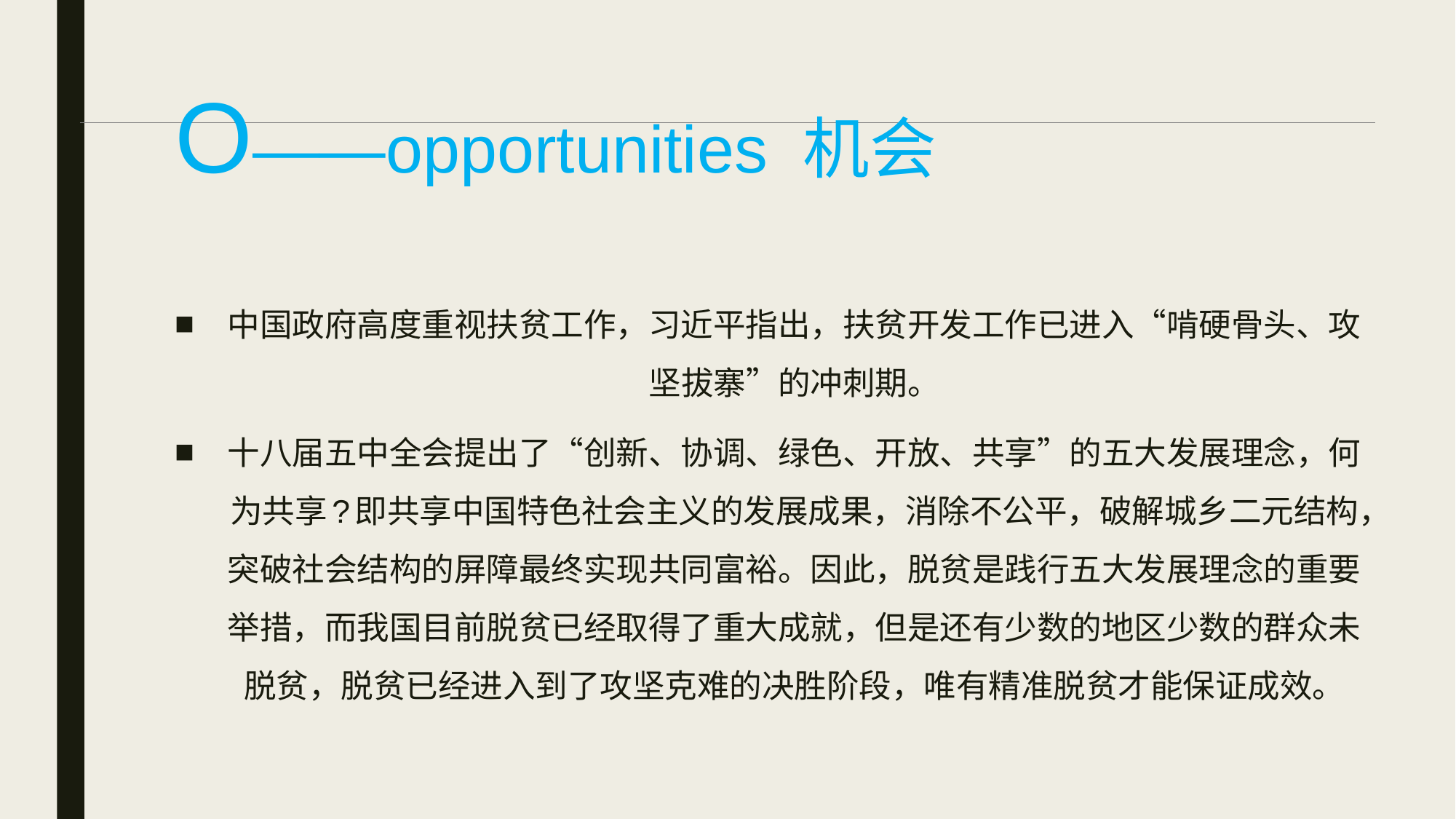

# O——opportunities 机会
中国政府高度重视扶贫工作，习近平指出，扶贫开发工作已进入“啃硬骨头、攻坚拔寨”的冲刺期。
十八届五中全会提出了“创新、协调、绿色、开放、共享”的五大发展理念，何为共享?即共享中国特色社会主义的发展成果，消除不公平，破解城乡二元结构，突破社会结构的屏障最终实现共同富裕。因此，脱贫是践行五大发展理念的重要举措，而我国目前脱贫已经取得了重大成就，但是还有少数的地区少数的群众未脱贫，脱贫已经进入到了攻坚克难的决胜阶段，唯有精准脱贫才能保证成效。